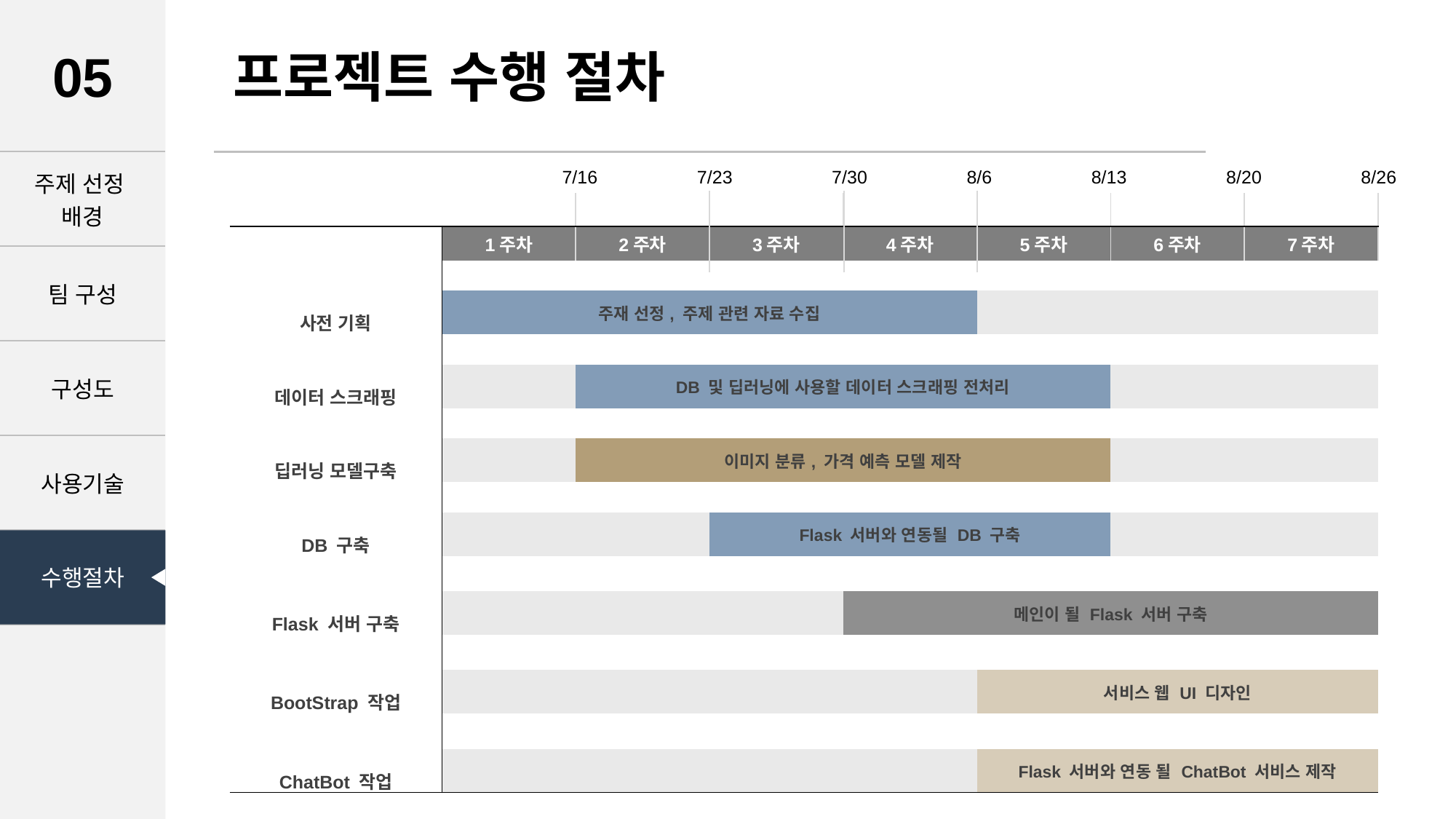

프로젝트 수행 절차
05
| 주제 선정 배경 |
| --- |
| 팀 구성 |
| 구성도 |
| 사용기술 |
| 수행절차 |
7/16
8/26
7/23
7/30
8/6
8/13
8/20
|  |  |  |  |  | ` |  |  |
| --- | --- | --- | --- | --- | --- | --- | --- |
|  | 1주차 | 2주차 | 3주차 | 4주차 | 5주차 | 6주차 | 7주차 |
|  |  |  |  |  |  |  |  |
| 사전 기획 | 주재 선정, 주제 관련 자료 수집 |  |  |  |  |  |  |
|  |  |  |  |  |  |  |  |
| 데이터 스크래핑 |  | DB 및 딥러닝에 사용할 데이터 스크래핑 전처리 |  |  |  |  |  |
|  |  |  |  |  |  |  |  |
| 딥러닝 모델구축 |  | 이미지 분류, 가격 예측 모델 제작 |  |  |  |  |  |
|  |  |  |  |  |  |  |  |
| DB 구축 |  |  | Flask 서버와 연동될 DB 구축 |  |  |  |  |
|  |  |  |  |  |  |  |  |
| Flask 서버 구축 |  |  |  | 메인이 될 Flask 서버 구축 |  |  |  |
|  |  |  |  |  |  |  |  |
| BootStrap 작업 |  |  |  |  | 서비스 웹 UI 디자인 |  |  |
|  |  |  |  |  |  |  |  |
| ChatBot 작업 |  |  |  |  | Flask 서버와 연동 될 ChatBot 서비스 제작 |  |  |
수행절차